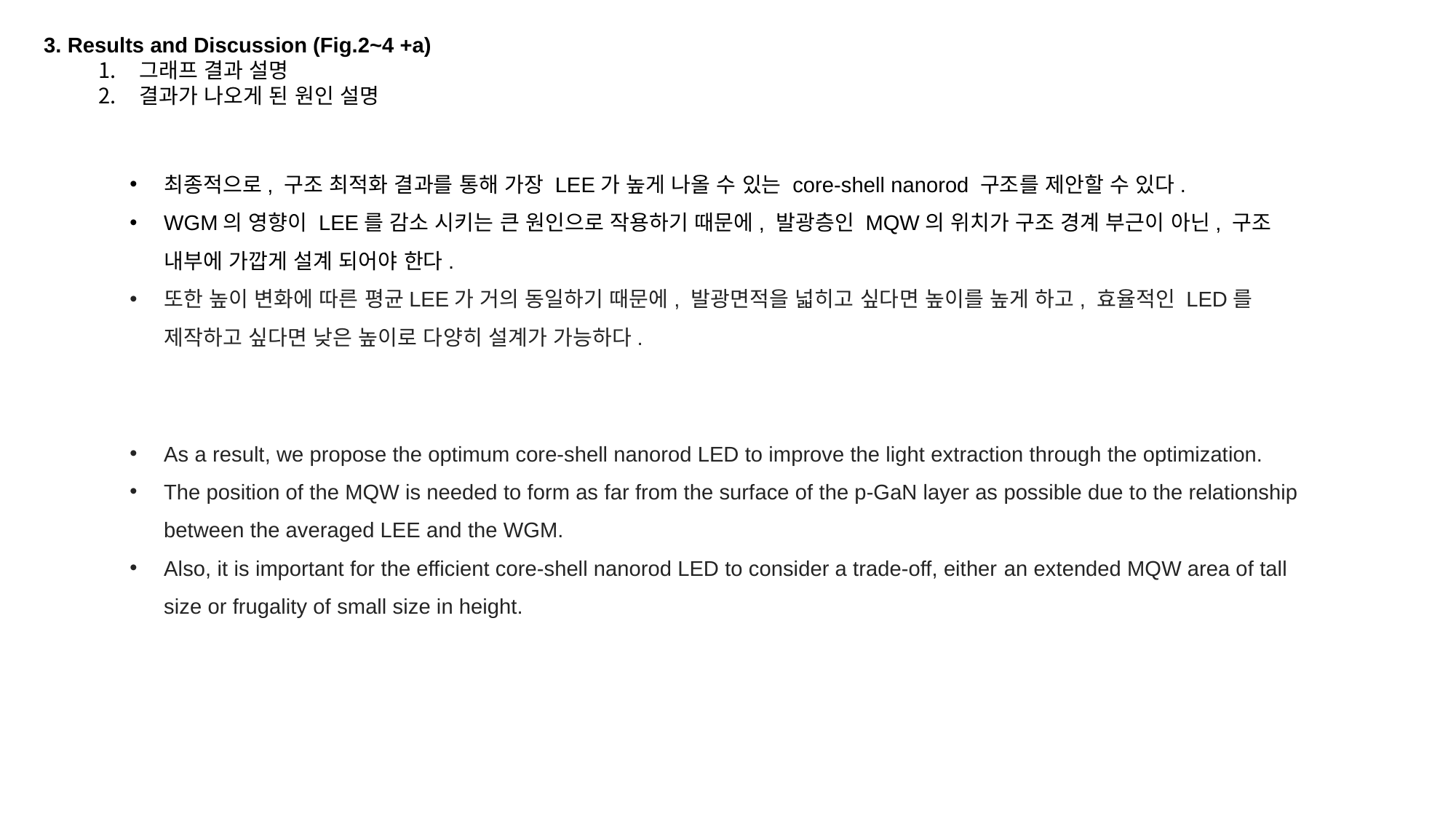

3. Results and Discussion (Fig.2~4 +a)
그래프 결과 설명
결과가 나오게 된 원인 설명
최종적으로, 구조 최적화 결과를 통해 가장 LEE가 높게 나올 수 있는 core-shell nanorod 구조를 제안할 수 있다.
WGM의 영향이 LEE를 감소 시키는 큰 원인으로 작용하기 때문에, 발광층인 MQW의 위치가 구조 경계 부근이 아닌, 구조 내부에 가깝게 설계 되어야 한다.
또한 높이 변화에 따른 평균LEE가 거의 동일하기 때문에, 발광면적을 넓히고 싶다면 높이를 높게 하고, 효율적인 LED를 제작하고 싶다면 낮은 높이로 다양히 설계가 가능하다.
As a result, we propose the optimum core-shell nanorod LED to improve the light extraction through the optimization.
The position of the MQW is needed to form as far from the surface of the p-GaN layer as possible due to the relationship between the averaged LEE and the WGM.
Also, it is important for the efficient core-shell nanorod LED to consider a trade-off, either an extended MQW area of tall size or frugality of small size in height.